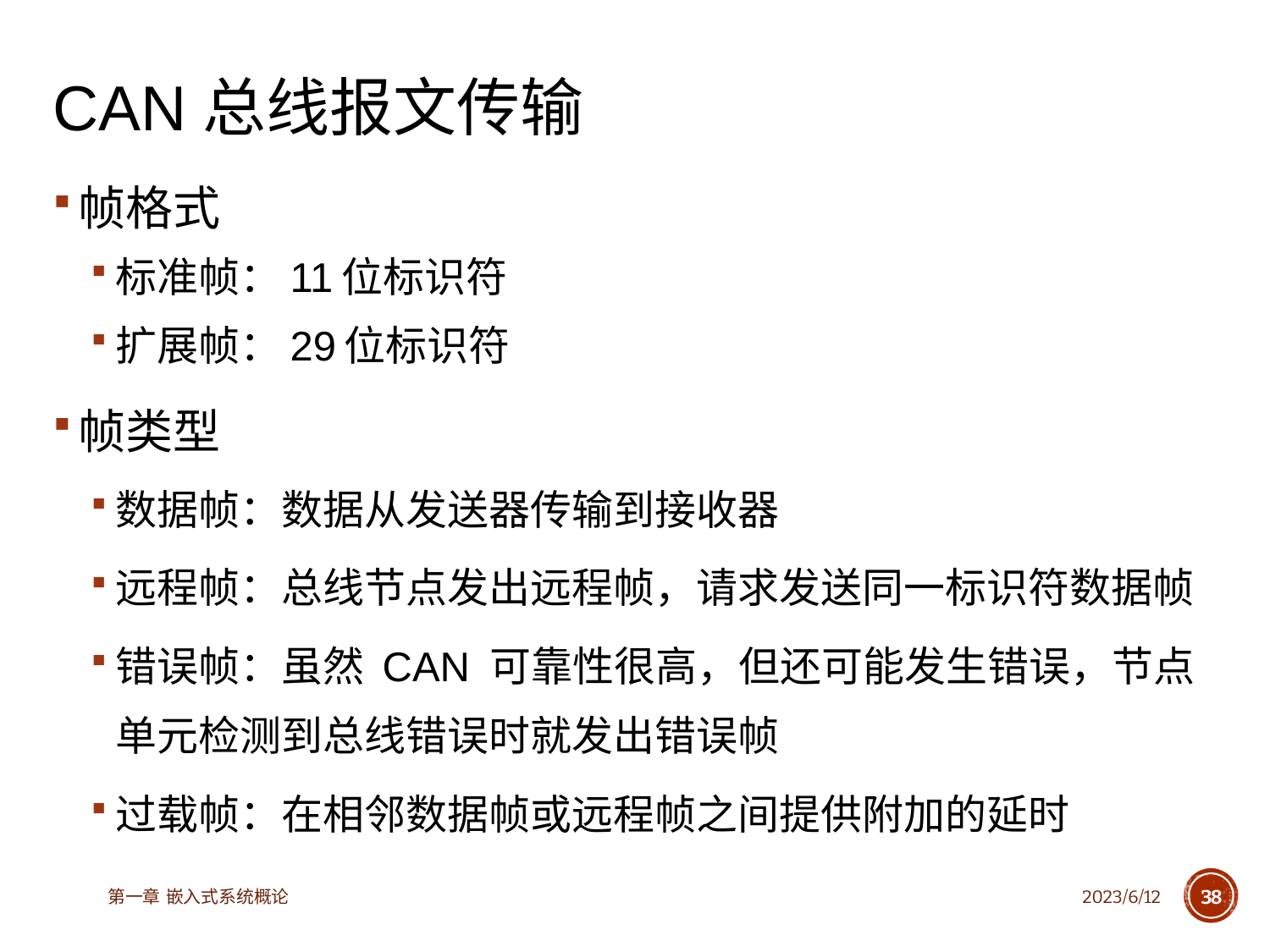

# CAN总线报文传输
帧格式
标准帧：11位标识符
扩展帧：29位标识符
帧类型
数据帧：数据从发送器传输到接收器
远程帧：总线节点发出远程帧，请求发送同一标识符数据帧
错误帧：虽然 CAN 可靠性很高，但还可能发生错误，节点单元检测到总线错误时就发出错误帧
过载帧：在相邻数据帧或远程帧之间提供附加的延时
第一章 嵌入式系统概论
2023/6/12
38